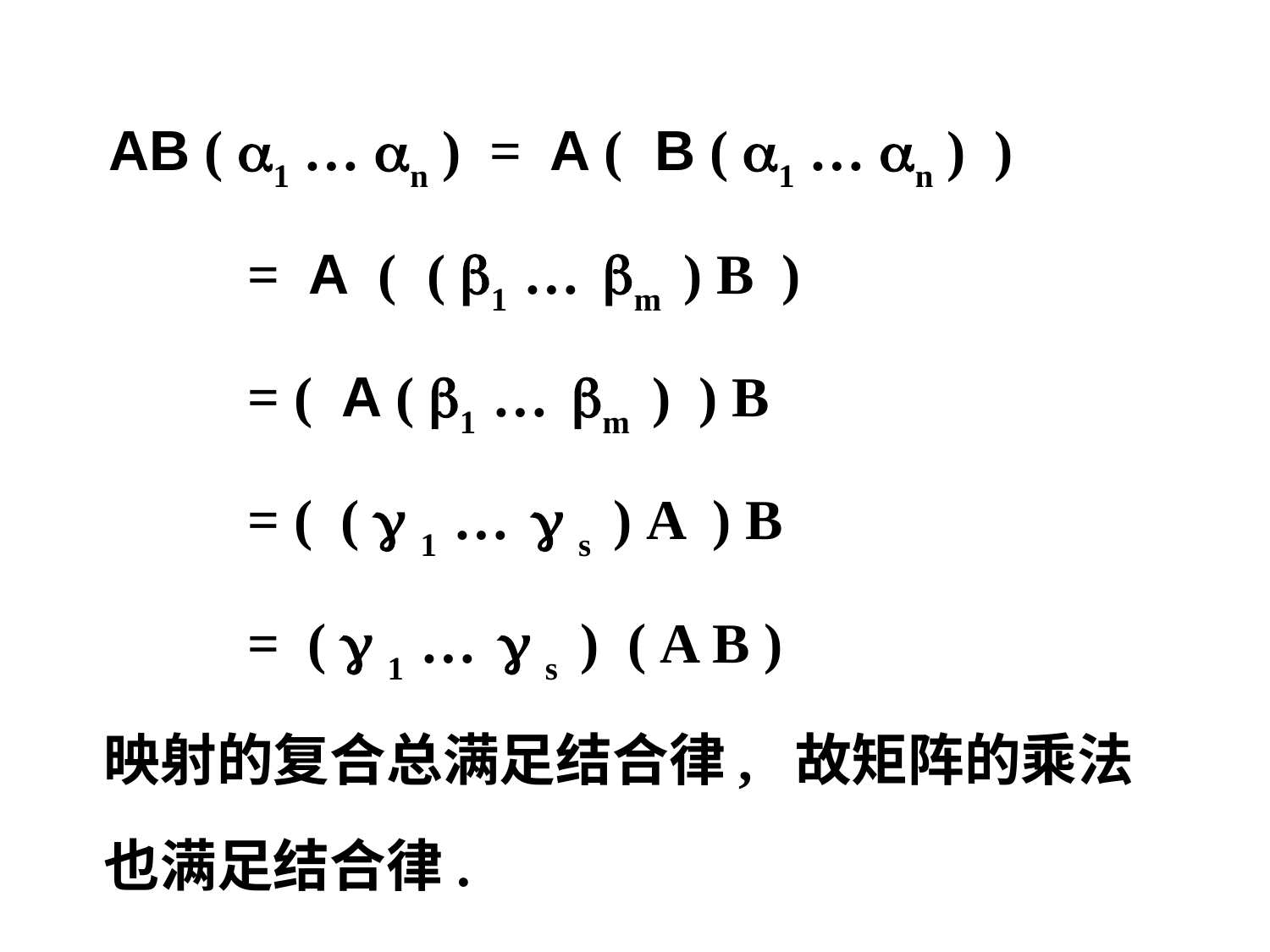

AB ( α1 … αn )  =  A (  B ( α1 … αn )  )
            =  A  (  ( β1  …  βm  ) B  )
            = (  A ( β1  …  βm  )  ) B
            = (  ( γ 1  …  γ s  ) A  ) B
            =  ( γ 1  …  γ s  )  ( A B )
 映射的复合总满足结合律,  故矩阵的乘法
 也满足结合律.